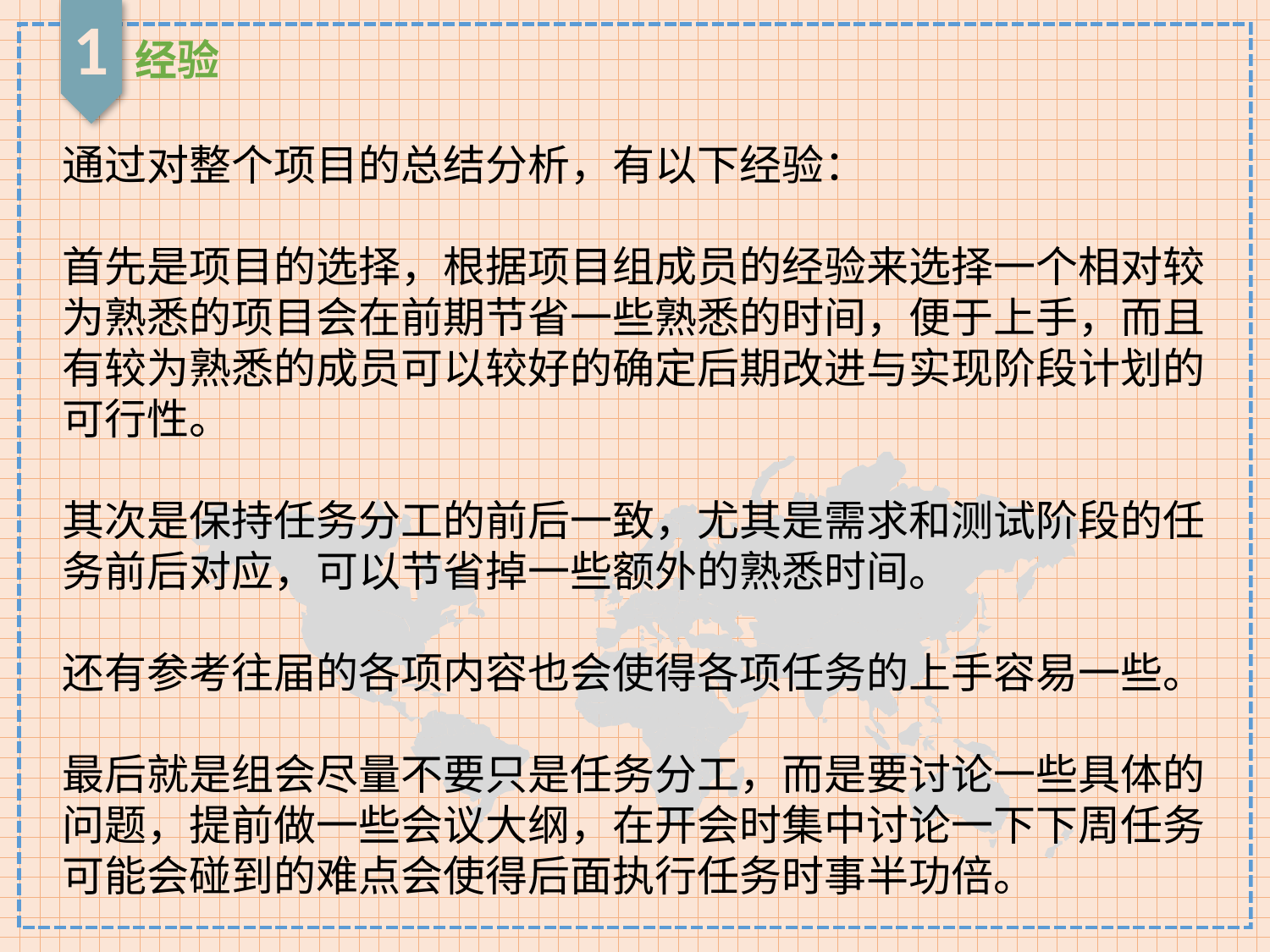

1
经验
通过对整个项目的总结分析，有以下经验：

首先是项目的选择，根据项目组成员的经验来选择一个相对较为熟悉的项目会在前期节省一些熟悉的时间，便于上手，而且有较为熟悉的成员可以较好的确定后期改进与实现阶段计划的可行性。

其次是保持任务分工的前后一致，尤其是需求和测试阶段的任务前后对应，可以节省掉一些额外的熟悉时间。

还有参考往届的各项内容也会使得各项任务的上手容易一些。

最后就是组会尽量不要只是任务分工，而是要讨论一些具体的问题，提前做一些会议大纲，在开会时集中讨论一下下周任务可能会碰到的难点会使得后面执行任务时事半功倍。